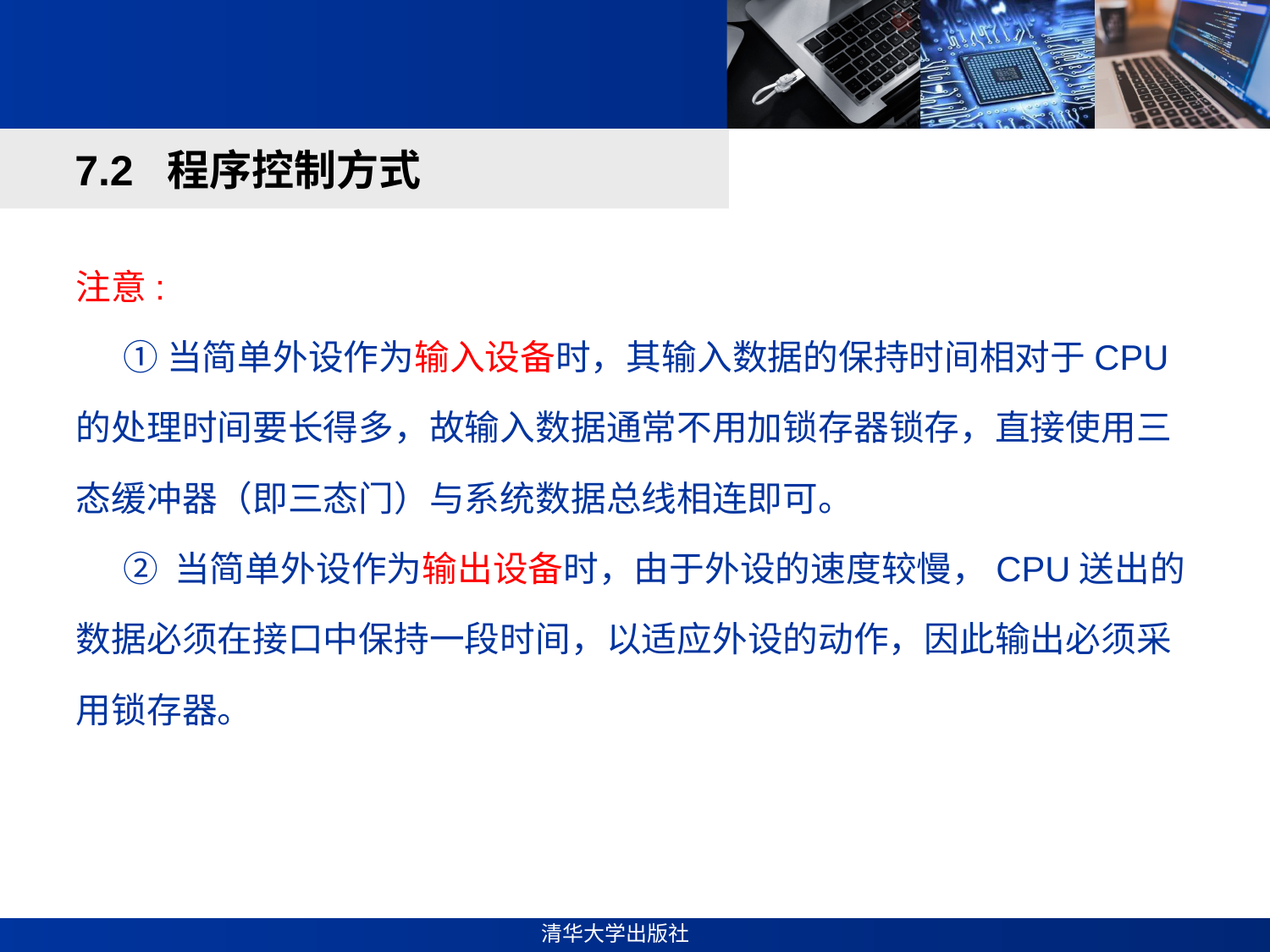

#
7.2  程序控制方式
注意:
      ①当简单外设作为输入设备时，其输入数据的保持时间相对于CPU的处理时间要长得多，故输入数据通常不用加锁存器锁存，直接使用三态缓冲器（即三态门）与系统数据总线相连即可。
      ② 当简单外设作为输出设备时，由于外设的速度较慢，CPU送出的数据必须在接口中保持一段时间，以适应外设的动作，因此输出必须采用锁存器。